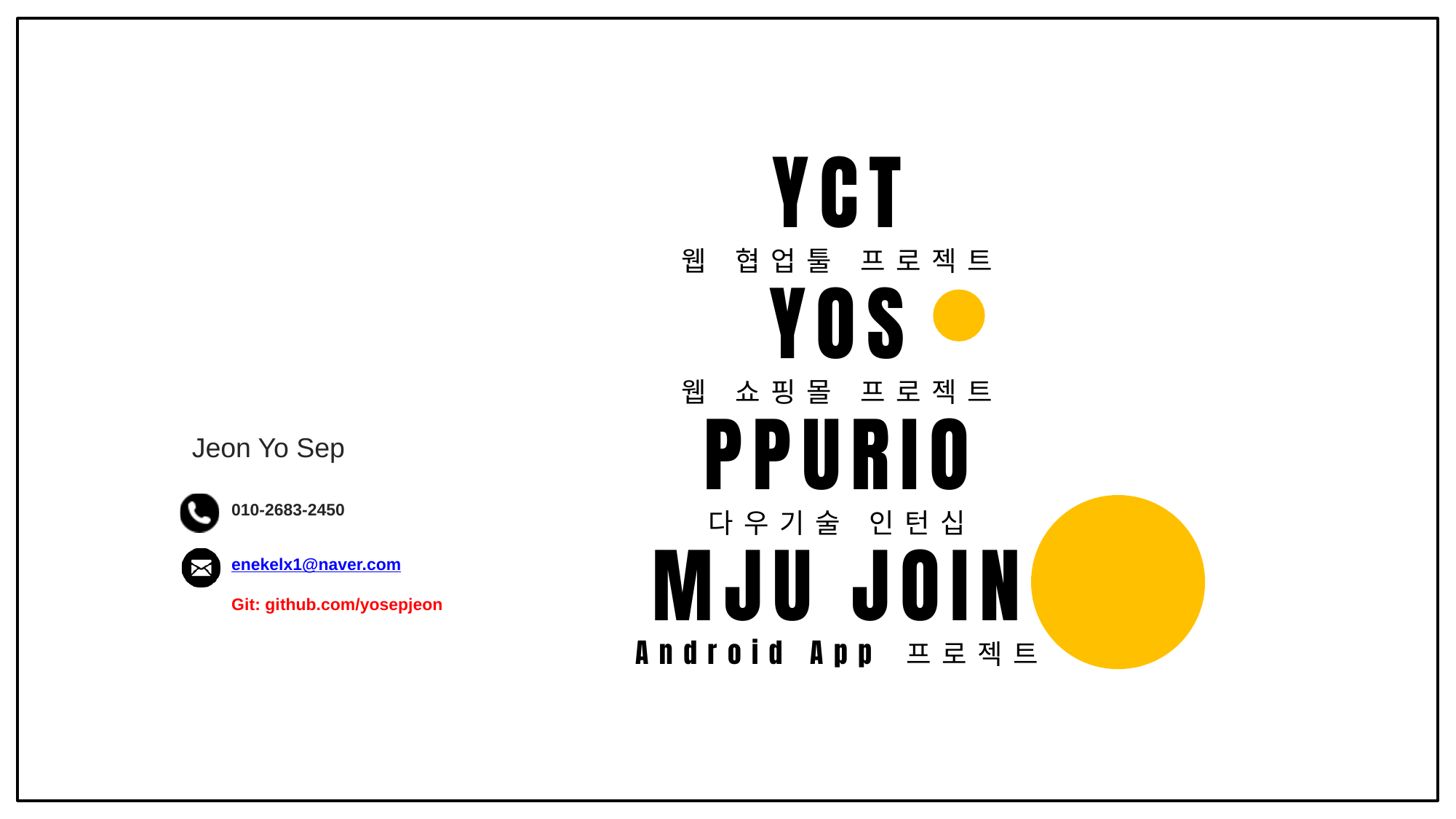

YCT
웹 협업툴 프로젝트
YOS
웹 쇼핑몰 프로젝트
PPURIO
다우기술 인턴십
MJU JOIN
Android App 프로젝트

Jeon Yo Sep

010-2683-2450

enekelx1@naver.com

Git: github.com/yosepjeon